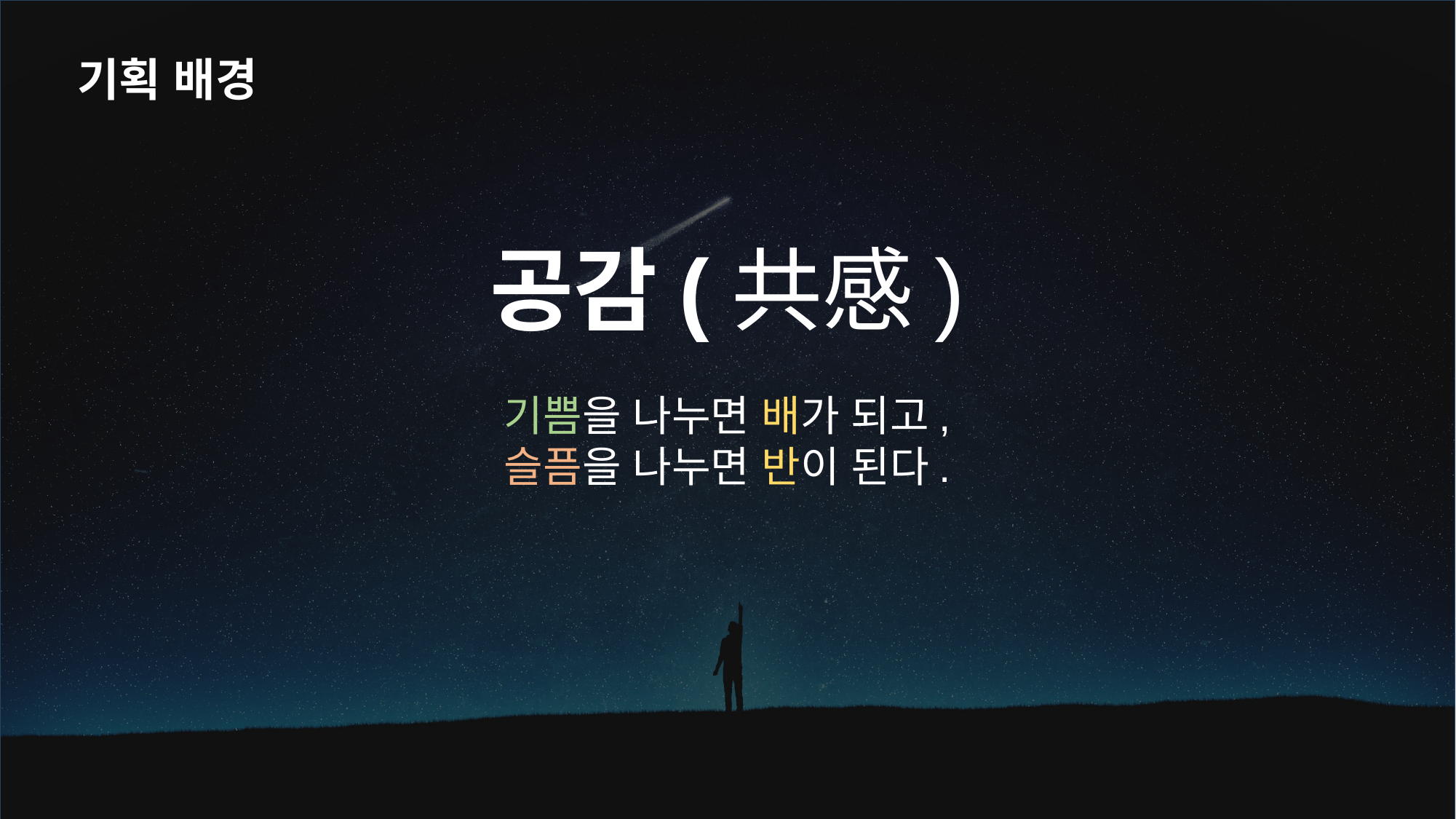

기획 배경
# 공감(共感)
기쁨을 나누면 배가 되고,
슬픔을 나누면 반이 된다.